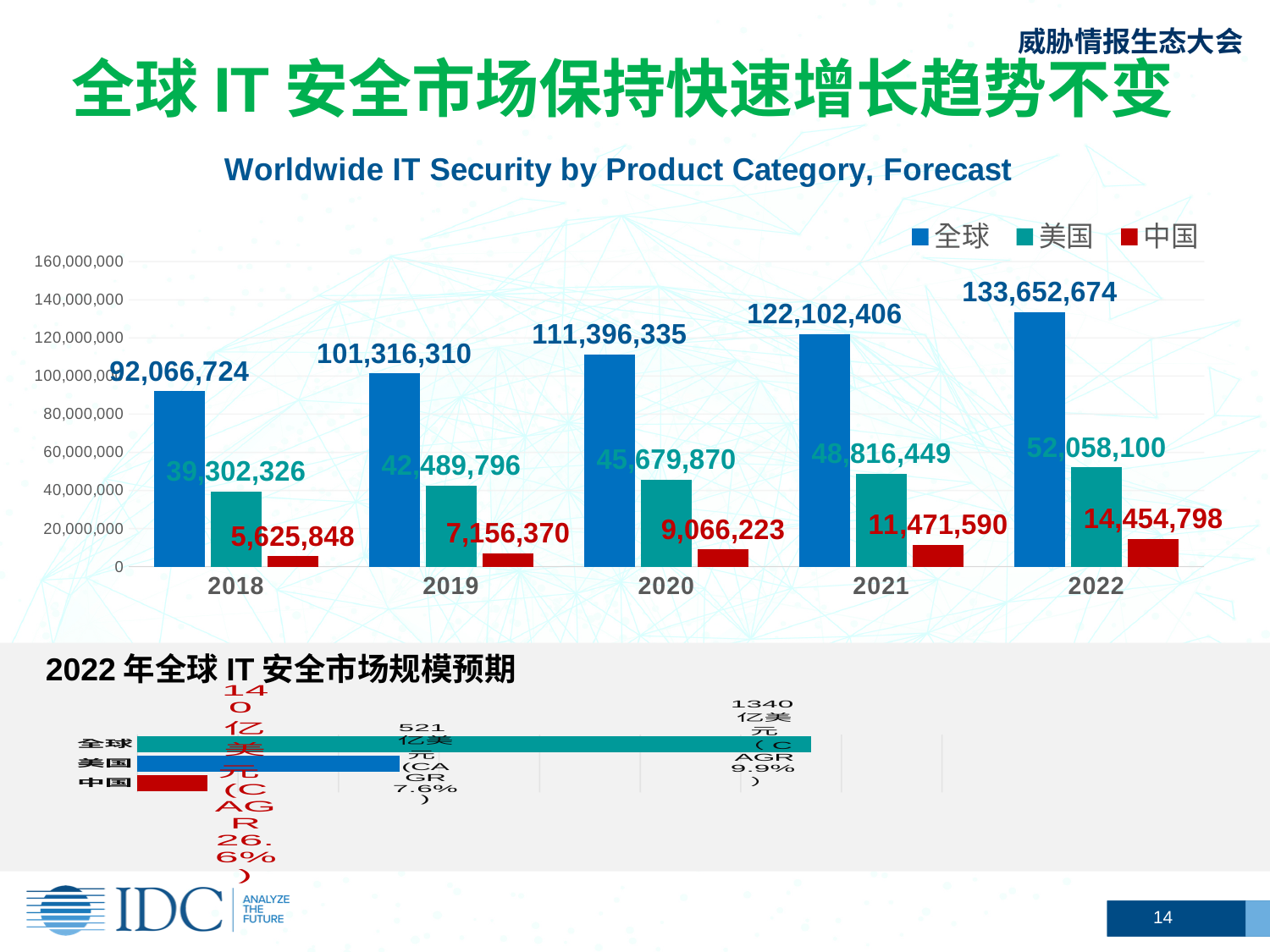

全球IT安全市场保持快速增长趋势不变

### Chart:

| Category | 全球 | 美国 | 中国 |
|---|---|---|---|
| 2018 | 92066723.67054561 | 39302326.0335347 | 5625847.65023695 |
| 2019 | 101316310.445853 | 42489795.567885 | 7156370.10548922 |
| 2020 | 111396334.80194801 | 45679869.8780313 | 9066223.0876716 |
| 2021 | 122102406.22674 | 48816448.9227098 | 11471589.6160231 |
| 2022 | 133652673.775007 | 52058099.5414033 | 14454797.5062918 |
2022年全球IT安全市场规模预期

### Chart

| Category | 系列 1 |
|---|---|
| 中国 | 140.0 |
| 美国 | 521.0 |
| 全球 | 1340.0 |
14